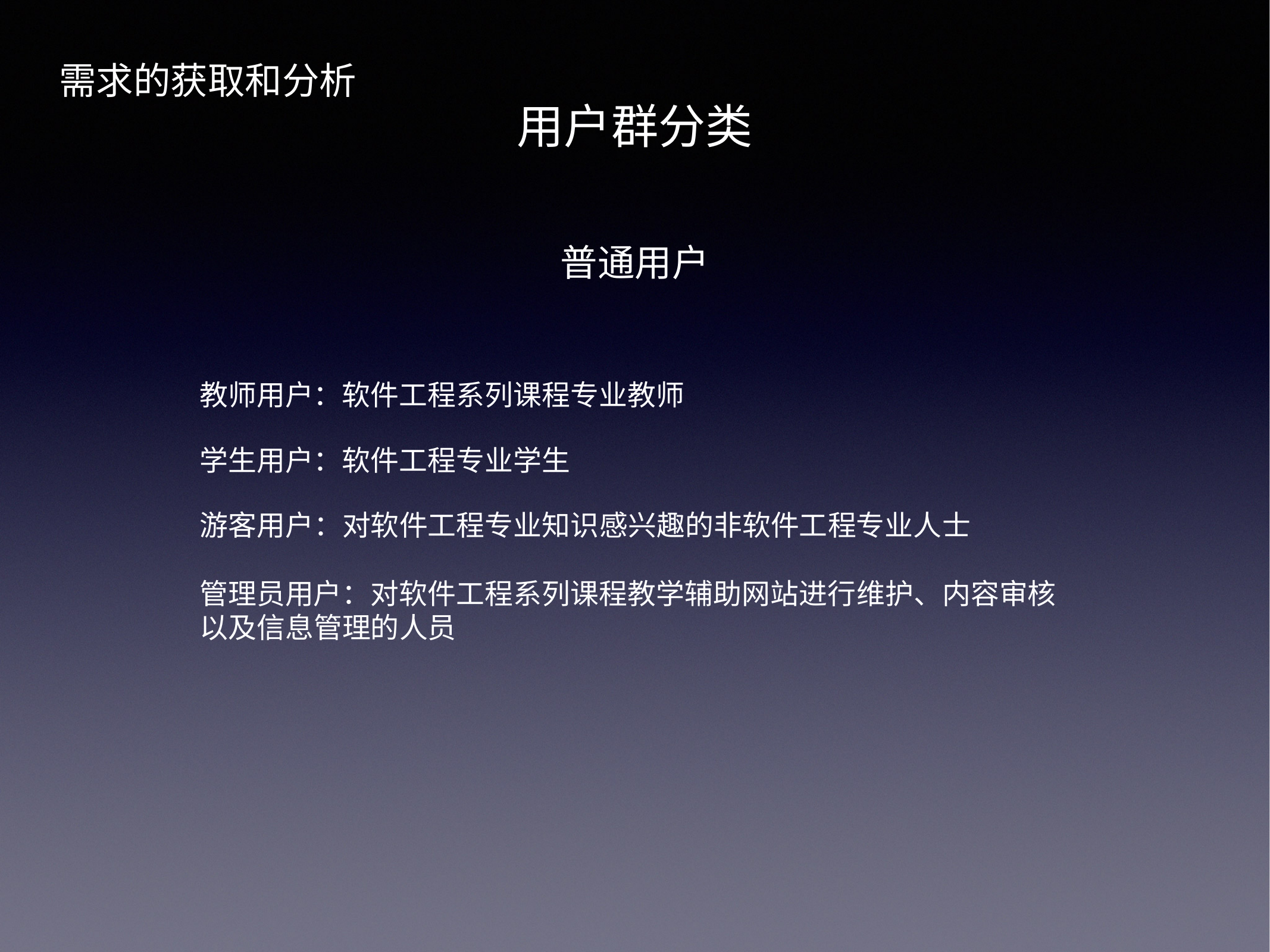

需求的获取和分析
用户群分类
普通用户
教师用户：软件工程系列课程专业教师
学生用户：软件工程专业学生
游客用户：对软件工程专业知识感兴趣的非软件工程专业人士
管理员用户：对软件工程系列课程教学辅助网站进行维护、内容审核以及信息管理的人员